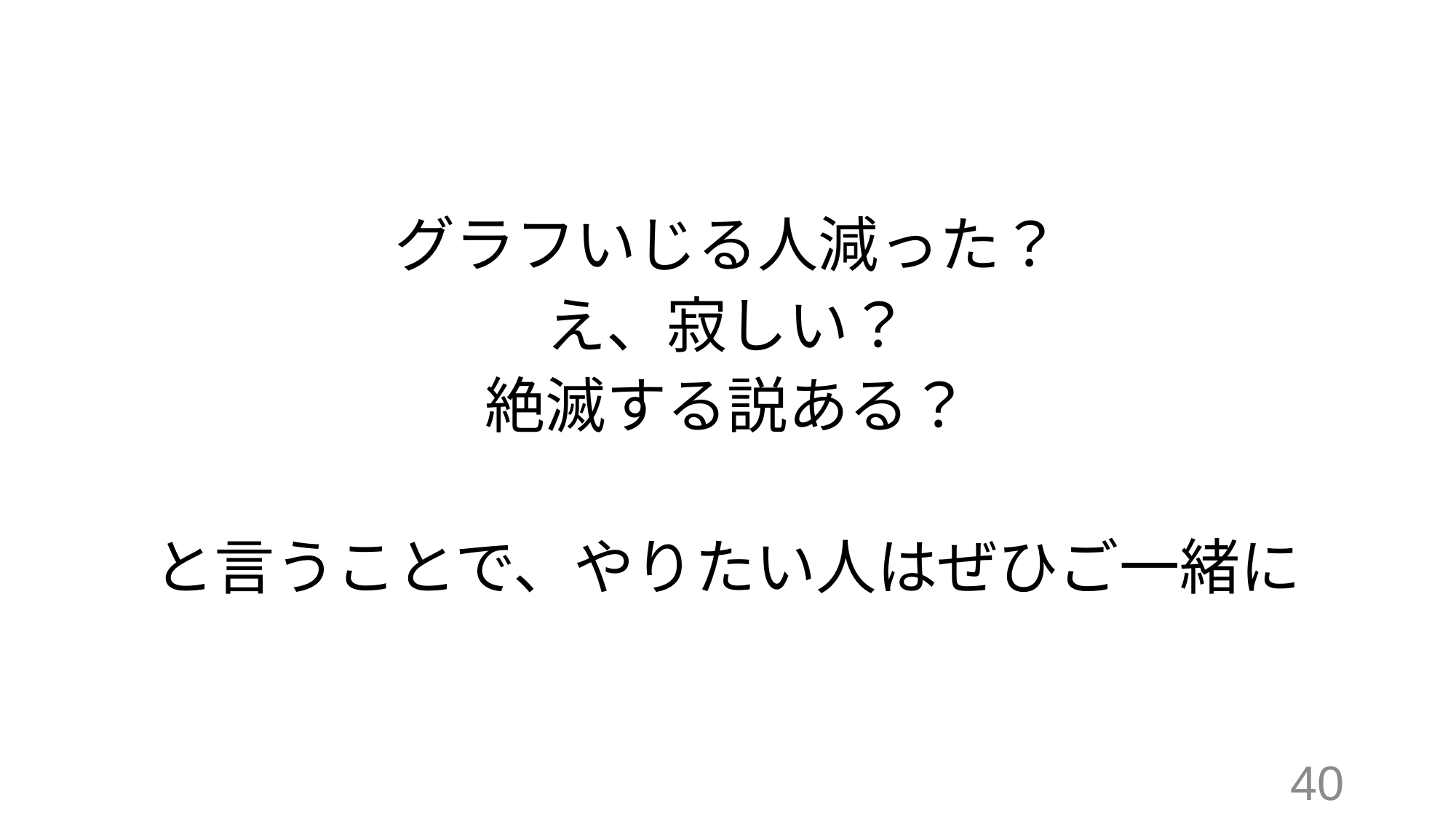

グラフいじる人減った？
え、寂しい？
絶滅する説ある？

と言うことで、やりたい人はぜひご一緒に
40